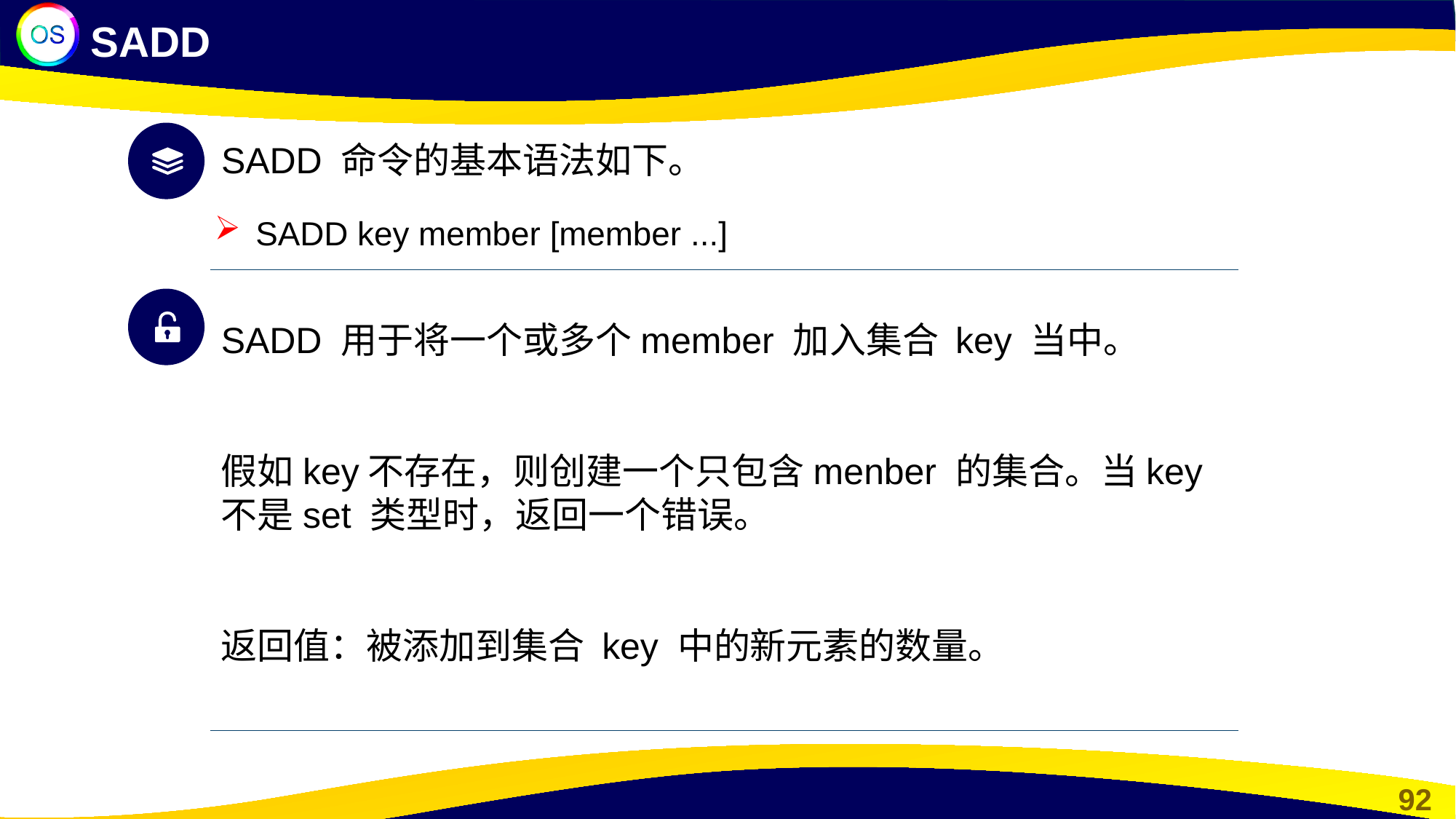

SADD

SADD 命令的基本语法如下。

SADD key member [member ...]

SADD 用于将一个或多个member 加入集合 key 当中。

假如key不存在，则创建一个只包含menber 的集合。当key 不是set 类型时，返回一个错误。

返回值：被添加到集合 key 中的新元素的数量。